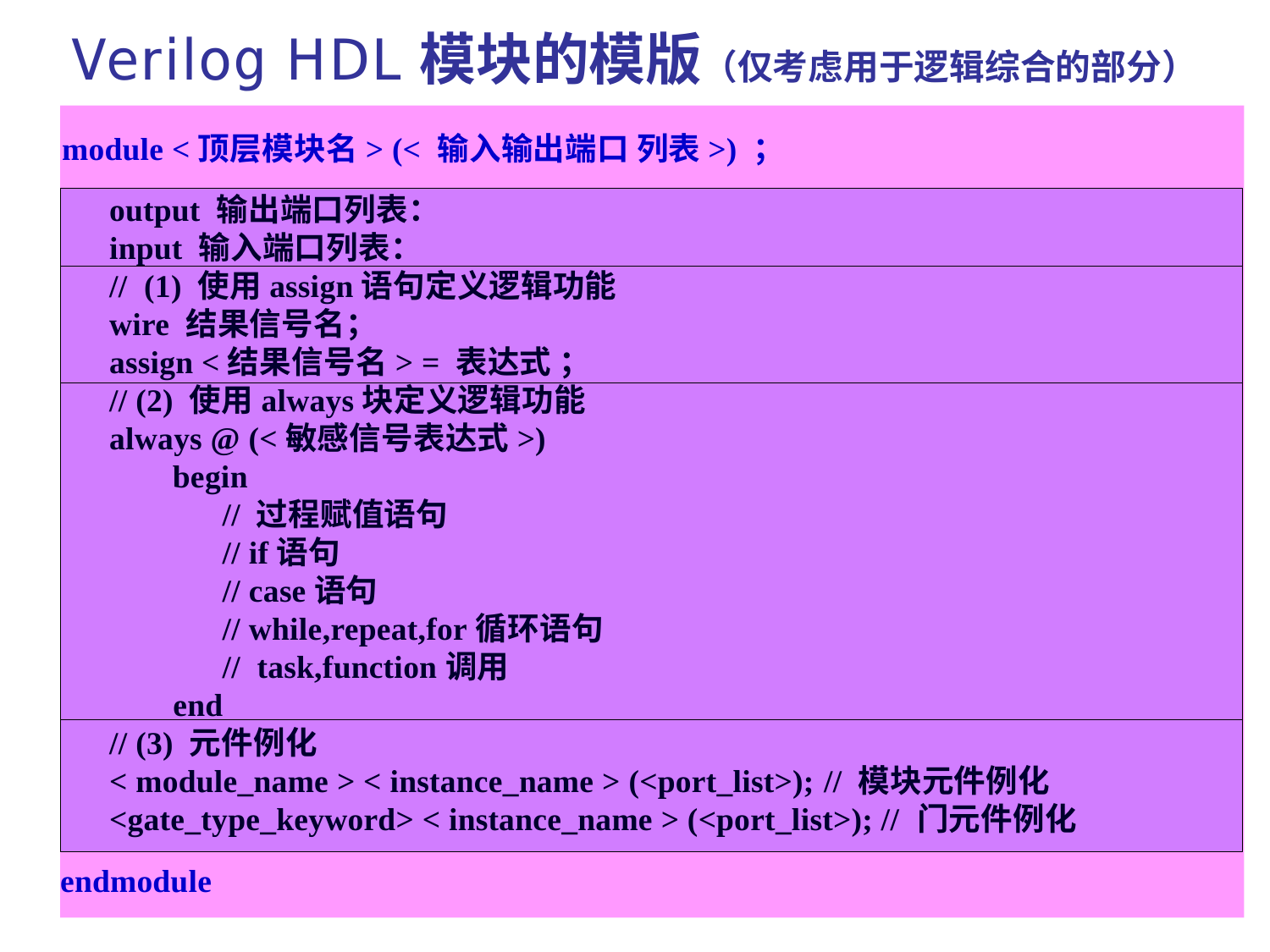

Verilog HDL模块的模版（仅考虑用于逻辑综合的部分）

module <顶层模块名> (< 输入输出端口 列表>) ；

output 输出端口列表：
input 输入端口列表：
//  (1) 使用assign语句定义逻辑功能
wire 结果信号名；
assign <结果信号名> = 表达式 ；
// (2) 使用always块定义逻辑功能
always @ (<敏感信号表达式>)
begin
// 过程赋值语句
// if语句
// case语句
// while,repeat,for循环语句
//  task,function调用
end
// (3) 元件例化
< module_name > < instance_name > (<port_list>);	// 模块元件例化
<gate_type_keyword> < instance_name > (<port_list>); // 门元件例化

endmodule